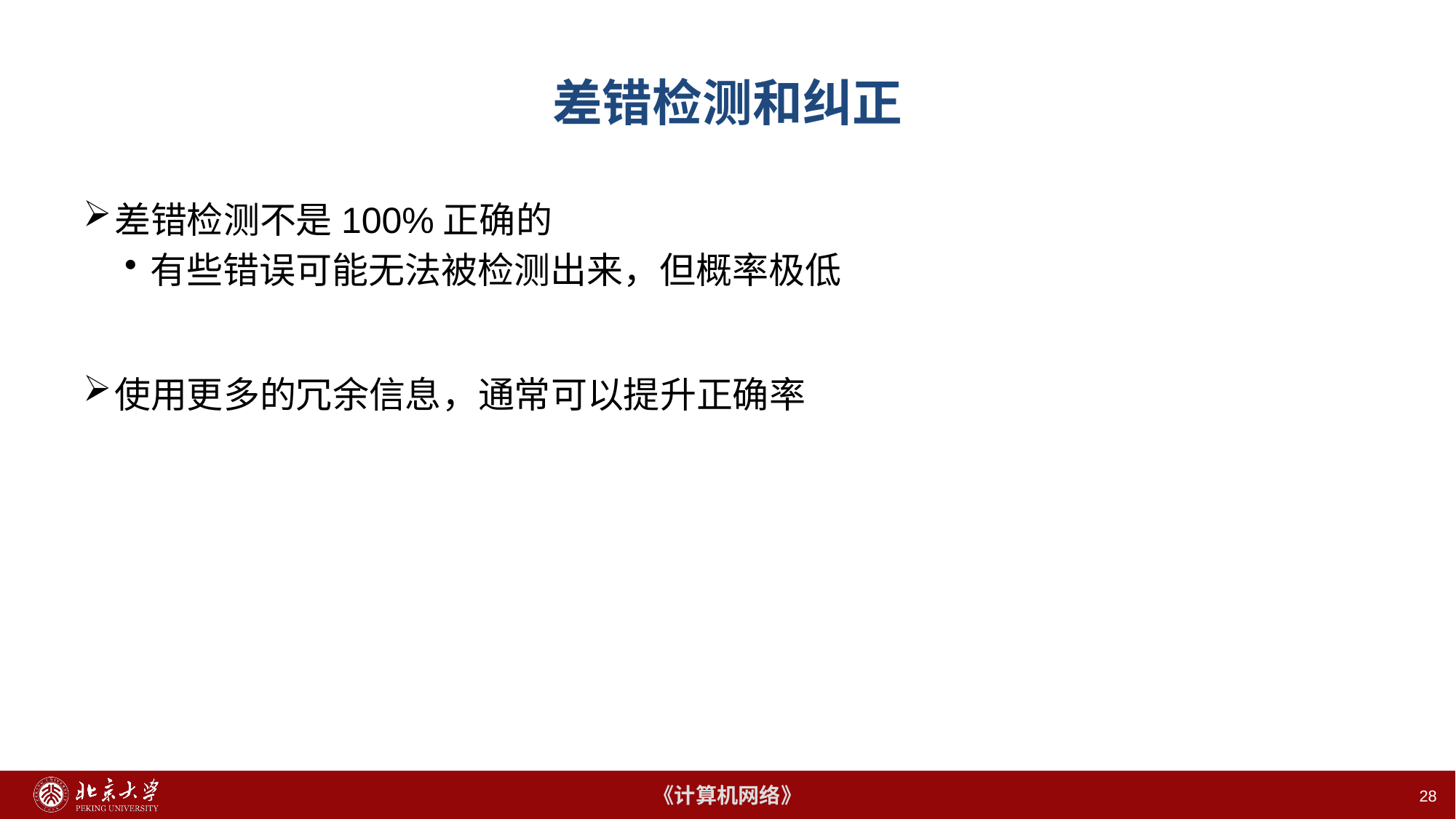

# 差错检测和纠正
差错检测不是100%正确的
有些错误可能无法被检测出来，但概率极低

使用更多的冗余信息，通常可以提升正确率

28